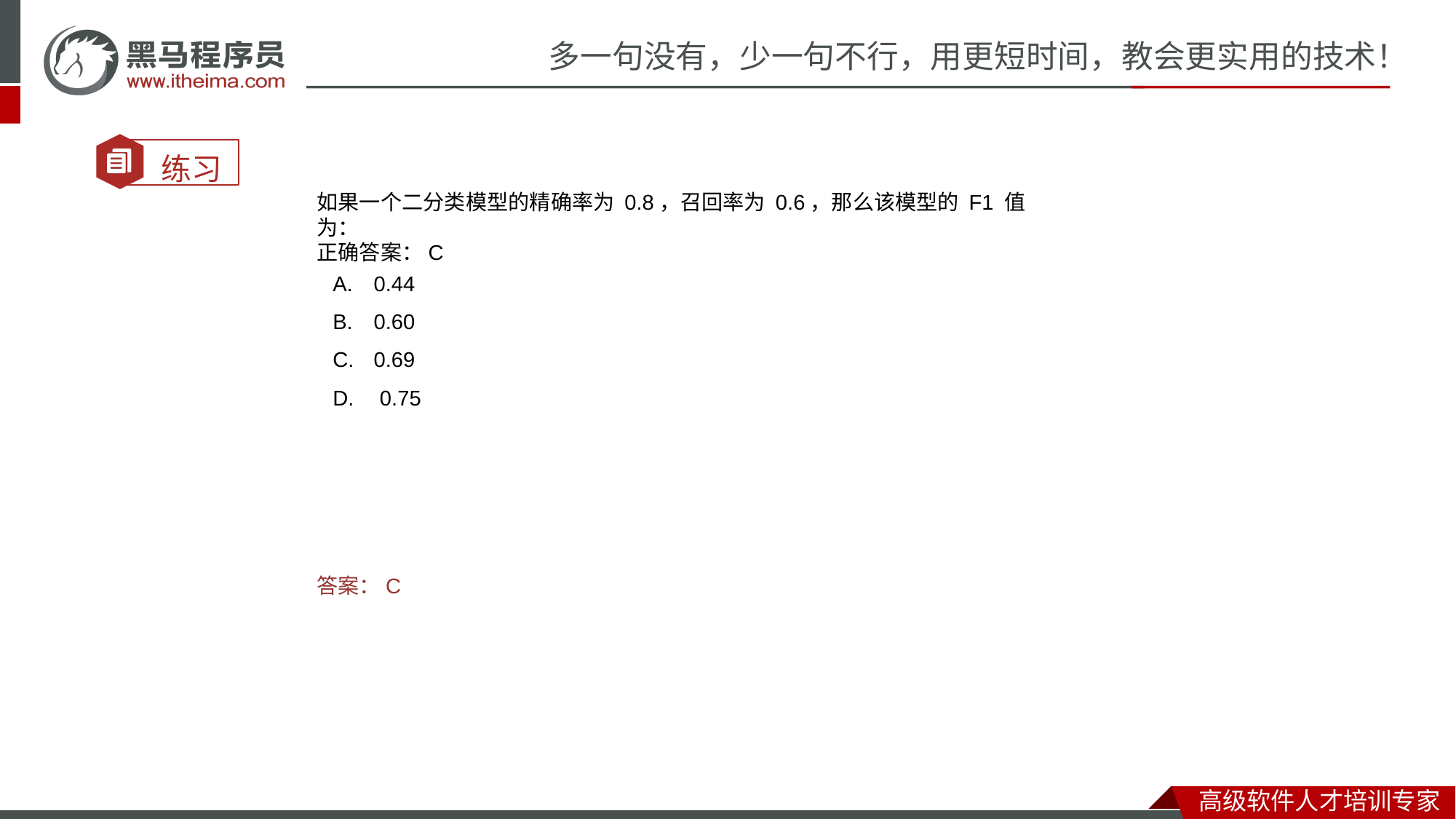

如果一个二分类模型的精确率为 0.8，召回率为 0.6，那么该模型的 F1 值为：
正确答案：C
0.44
0.60
0.69
 0.75
答案：C